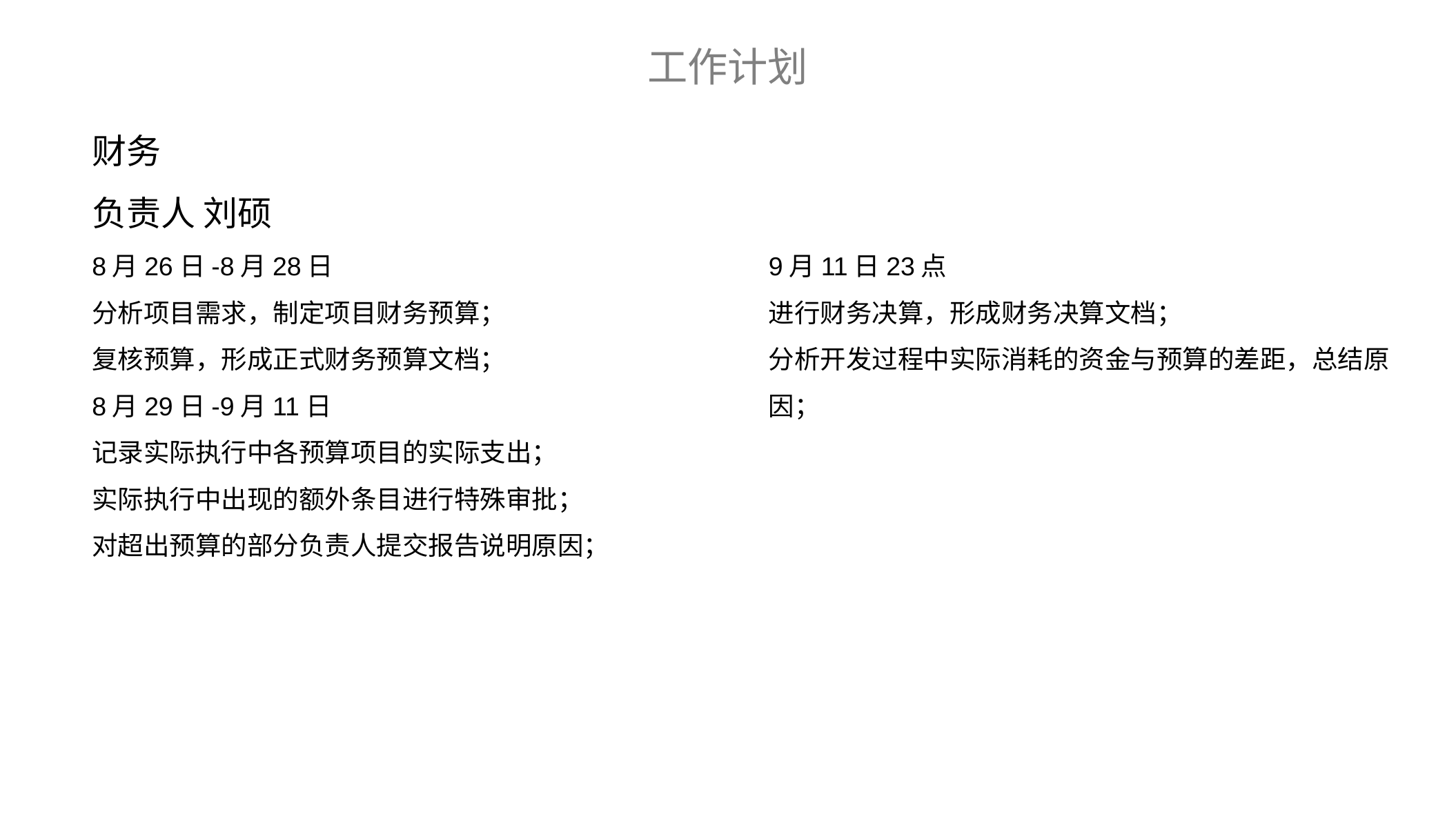

工作计划
财务
负责人 刘硕
9月11日23点
进行财务决算，形成财务决算文档；
分析开发过程中实际消耗的资金与预算的差距，总结原因；
8月26日-8月28日
分析项目需求，制定项目财务预算；
复核预算，形成正式财务预算文档；
8月29日-9月11日
记录实际执行中各预算项目的实际支出；
实际执行中出现的额外条目进行特殊审批；
对超出预算的部分负责人提交报告说明原因；